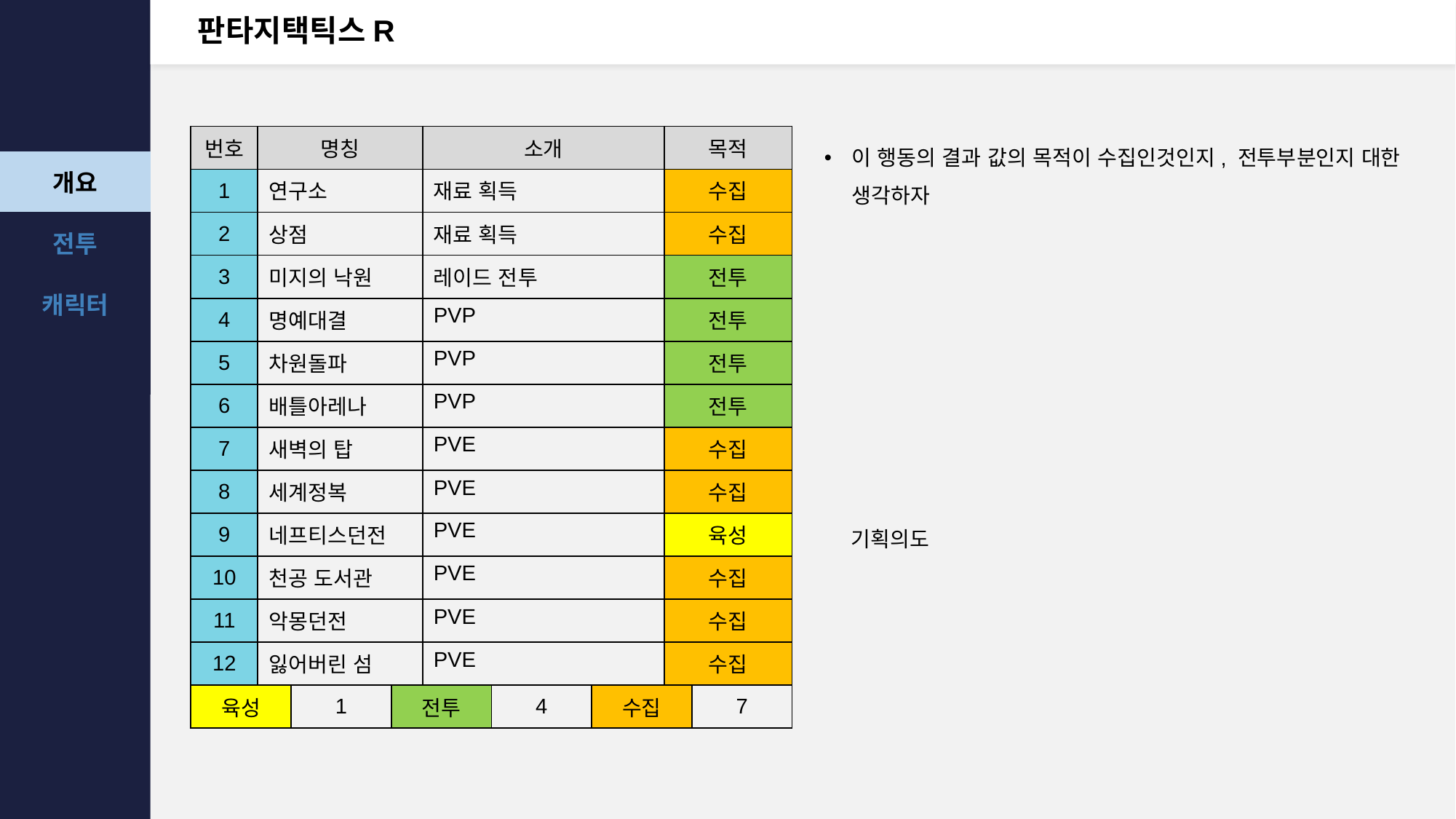

# 판타지택틱스R
| 번호 | 명칭 |  |  | 소개 |  |  | 목적 |  |
| --- | --- | --- | --- | --- | --- | --- | --- | --- |
| 1 | 연구소 |  |  | 재료 획득 |  |  | 수집 |  |
| 2 | 상점 |  |  | 재료 획득 |  |  | 수집 |  |
| 3 | 미지의 낙원 |  |  | 레이드 전투 |  |  | 전투 |  |
| 4 | 명예대결 |  |  | PVP |  |  | 전투 |  |
| 5 | 차원돌파 |  |  | PVP |  |  | 전투 |  |
| 6 | 배틀아레나 |  |  | PVP |  |  | 전투 |  |
| 7 | 새벽의 탑 |  |  | PVE |  |  | 수집 |  |
| 8 | 세계정복 |  |  | PVE |  |  | 수집 |  |
| 9 | 네프티스던전 |  |  | PVE |  |  | 육성 |  |
| 10 | 천공 도서관 |  |  | PVE |  |  | 수집 |  |
| 11 | 악몽던전 |  |  | PVE |  |  | 수집 |  |
| 12 | 잃어버린 섬 |  |  | PVE |  |  | 수집 |  |
| 육성 |  | 1 | 전투 |  | 4 | 수집 |  | 7 |
이 행동의 결과 값의 목적이 수집인것인지, 전투부분인지 대한 생각하자

기획의도